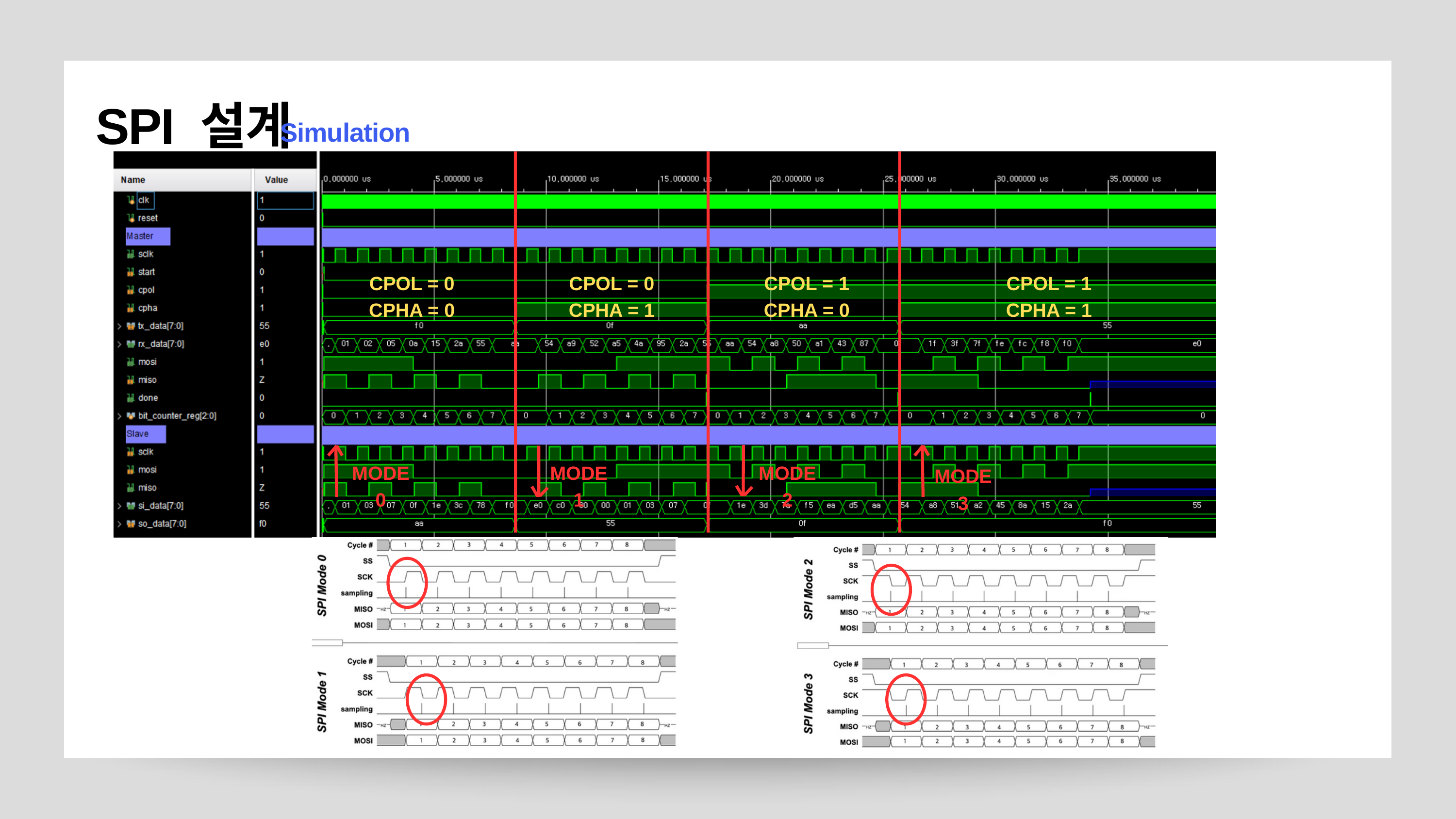

SPI 설계
Simulation

CPOL = 0
CPHA = 0
CPOL = 0
CPHA = 1
CPOL = 1
CPHA = 0
CPOL = 1
CPHA = 1

MODE 0
MODE 1
MODE 2
MODE 3